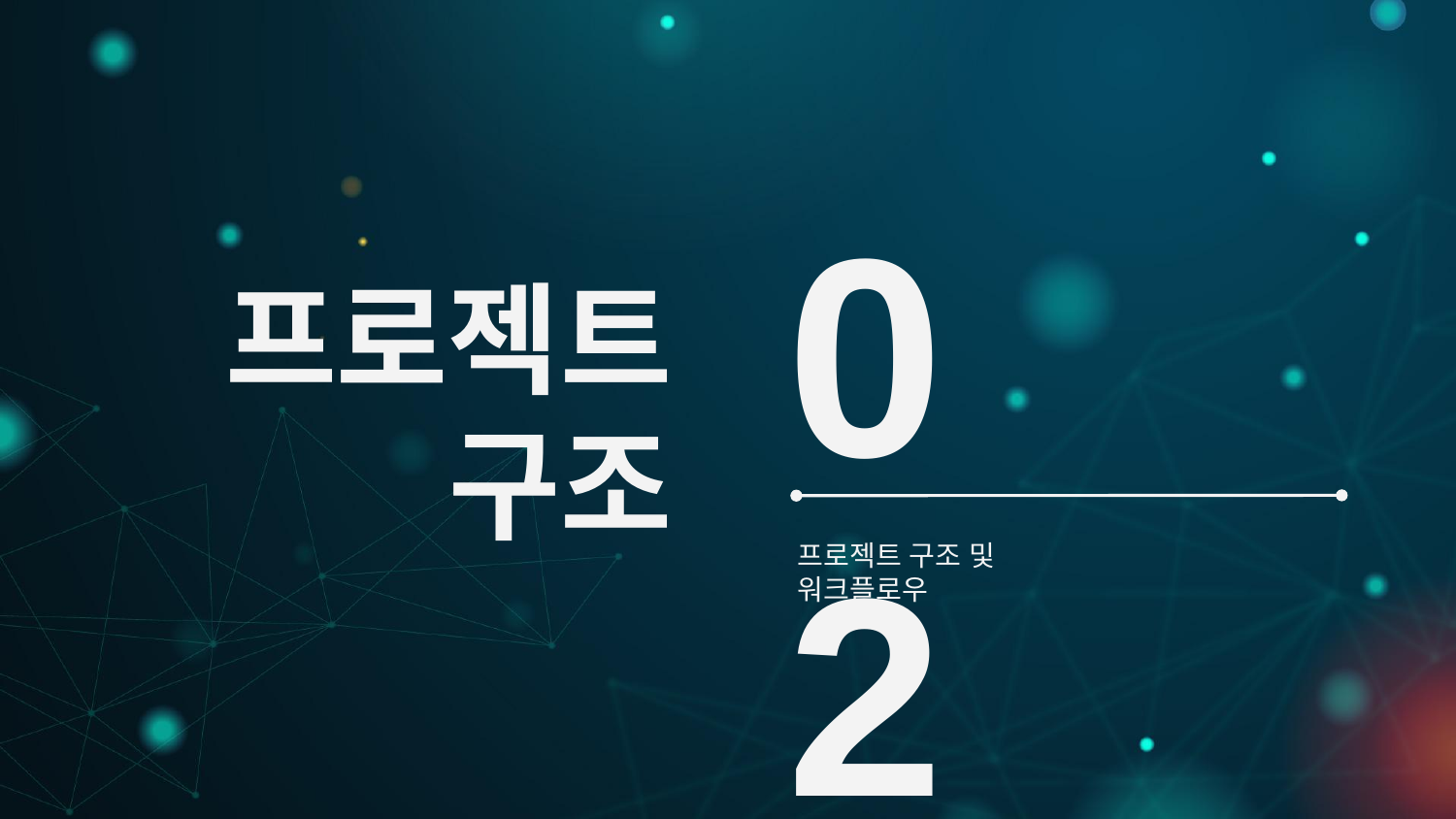

# 프로젝트 구조
02
프로젝트 구조 및 워크플로우